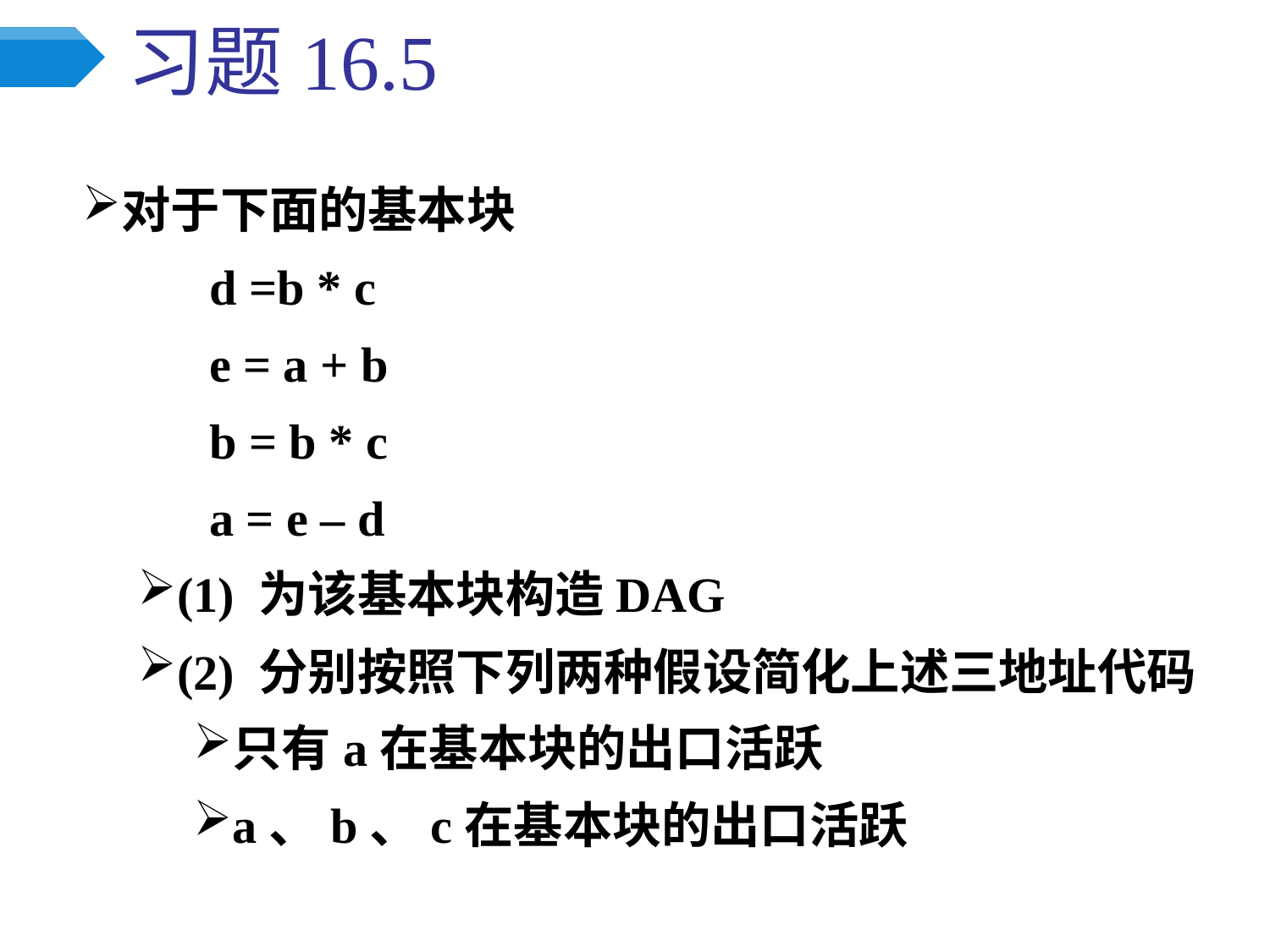

# 习题16.5
对于下面的基本块
	d =b * c
	e = a + b
	b = b * c
	a = e – d
(1) 为该基本块构造DAG
(2) 分别按照下列两种假设简化上述三地址代码
只有a在基本块的出口活跃
a、b、c在基本块的出口活跃